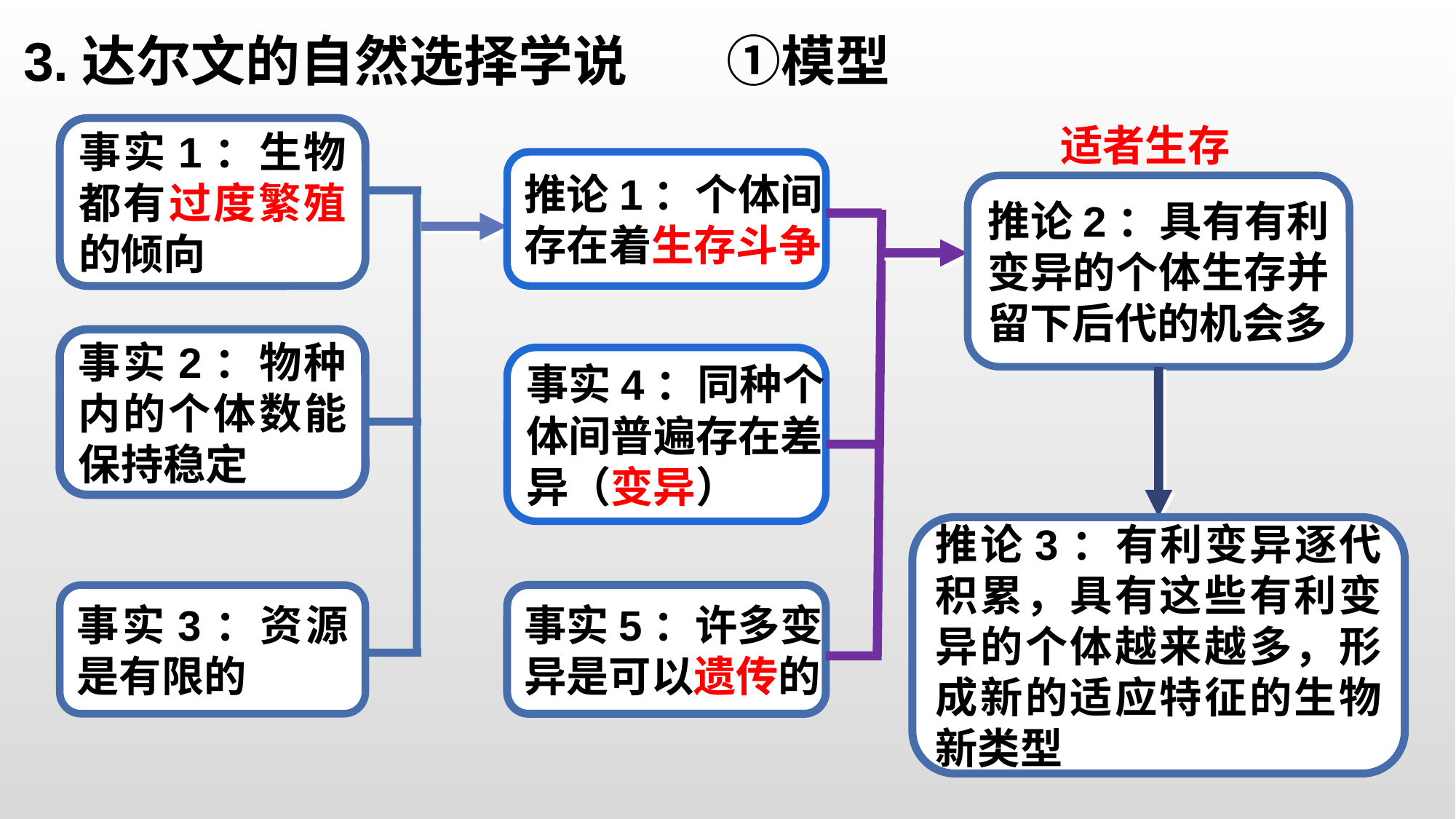

3.达尔文的自然选择学说        ①模型
适者生存
事实1：生物都有过度繁殖的倾向
推论1：个体间
存在着生存斗争
推论2：具有有利变异的个体生存并留下后代的机会多

事实2：物种内的个体数能保持稳定
事实4：同种个
体间普遍存在差
异（变异）

推论3：有利变异逐代积累，具有这些有利变异的个体越来越多，形成新的适应特征的生物新类型
事实5：许多变
异是可以遗传的
事实3：资源是有限的